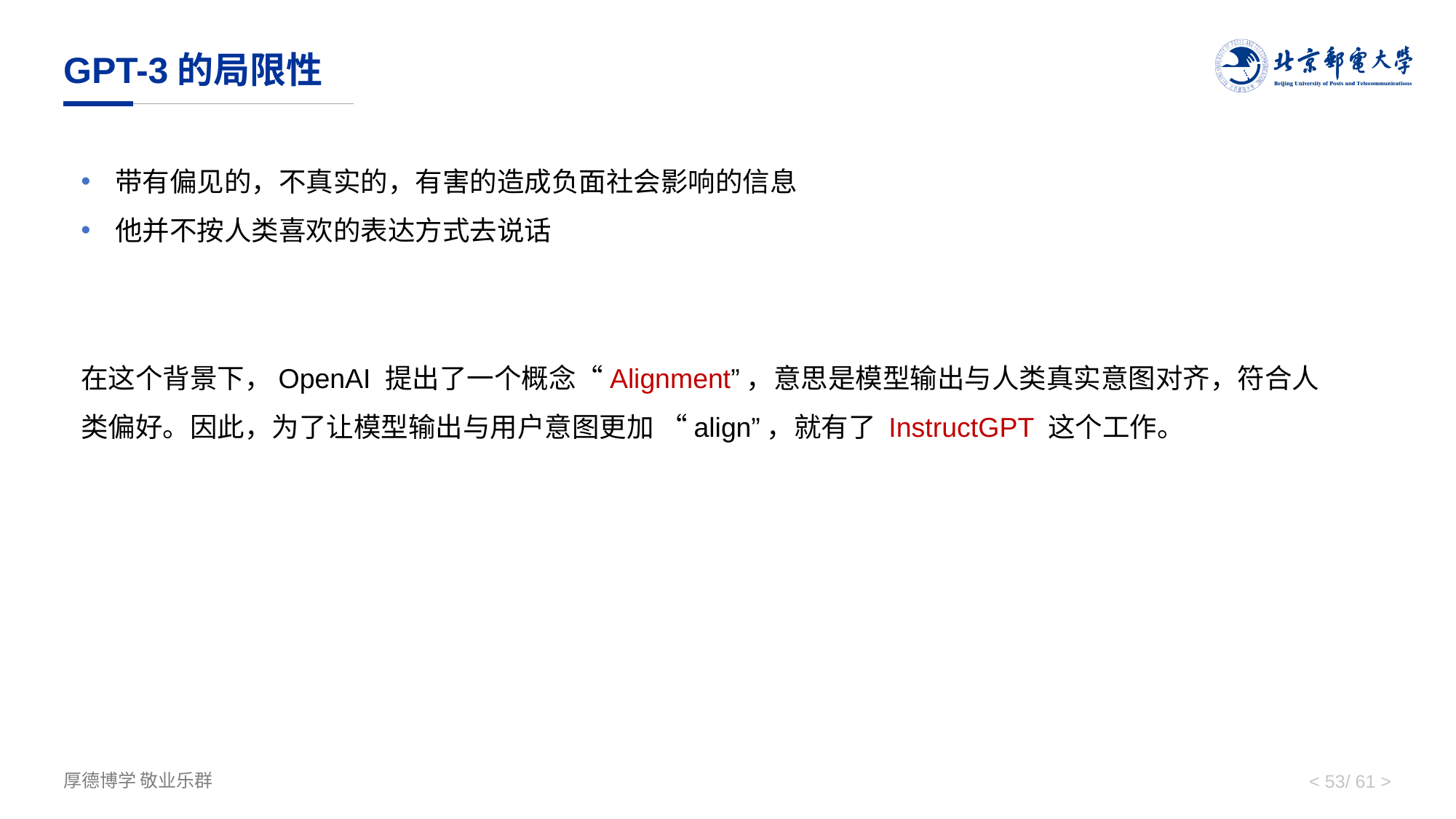

# GPT-3的局限性
带有偏见的，不真实的，有害的造成负面社会影响的信息
他并不按人类喜欢的表达方式去说话

在这个背景下，OpenAI 提出了一个概念“Alignment”，意思是模型输出与人类真实意图对齐，符合人类偏好。因此，为了让模型输出与用户意图更加 “align”，就有了 InstructGPT 这个工作。
< 53/ 61 >